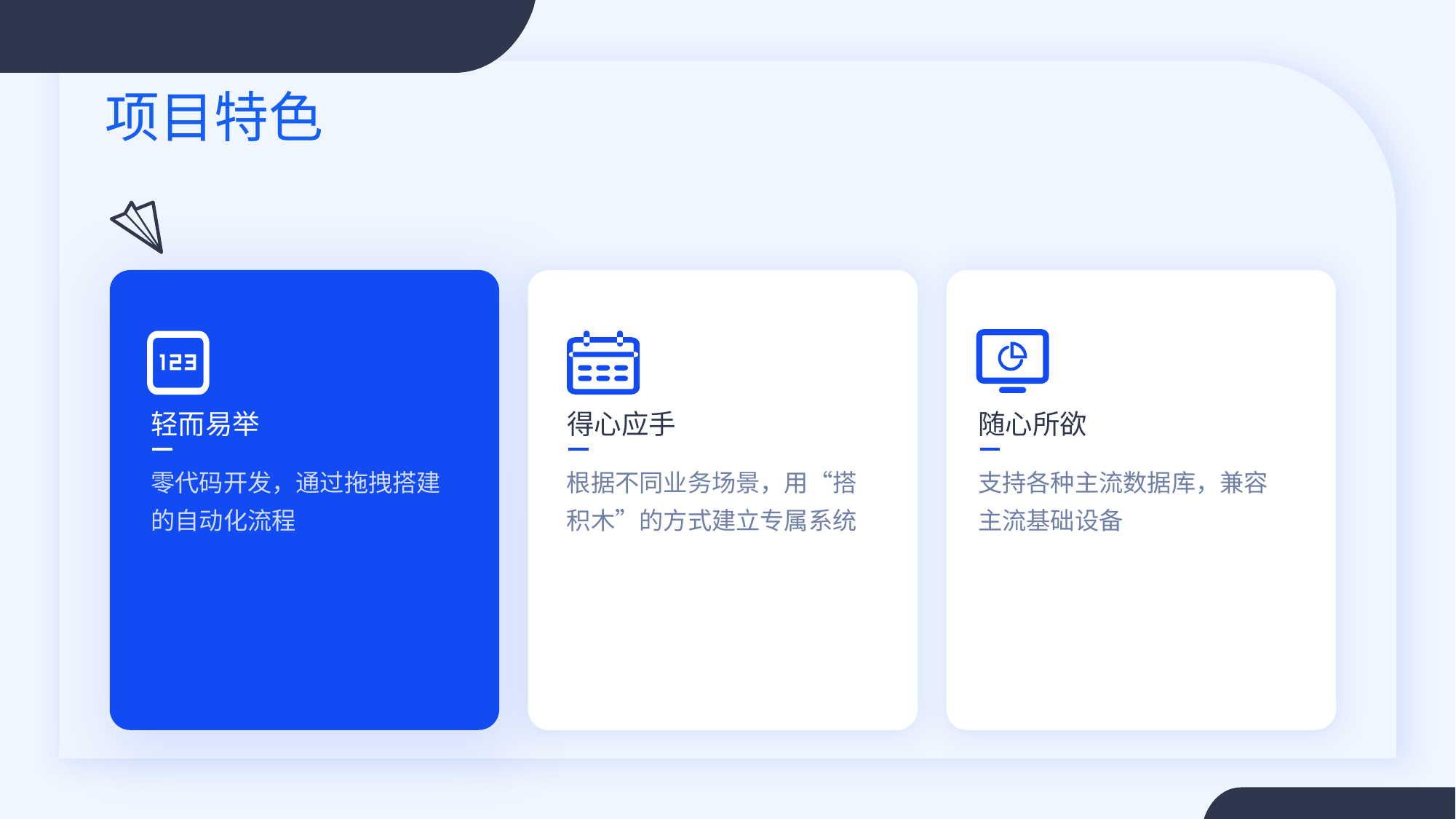

项目特色

轻而易举
得心应手
随心所欲
零代码开发，通过拖拽搭建的自动化流程
根据不同业务场景，用“搭积木”的方式建立专属系统
支持各种主流数据库，兼容主流基础设备